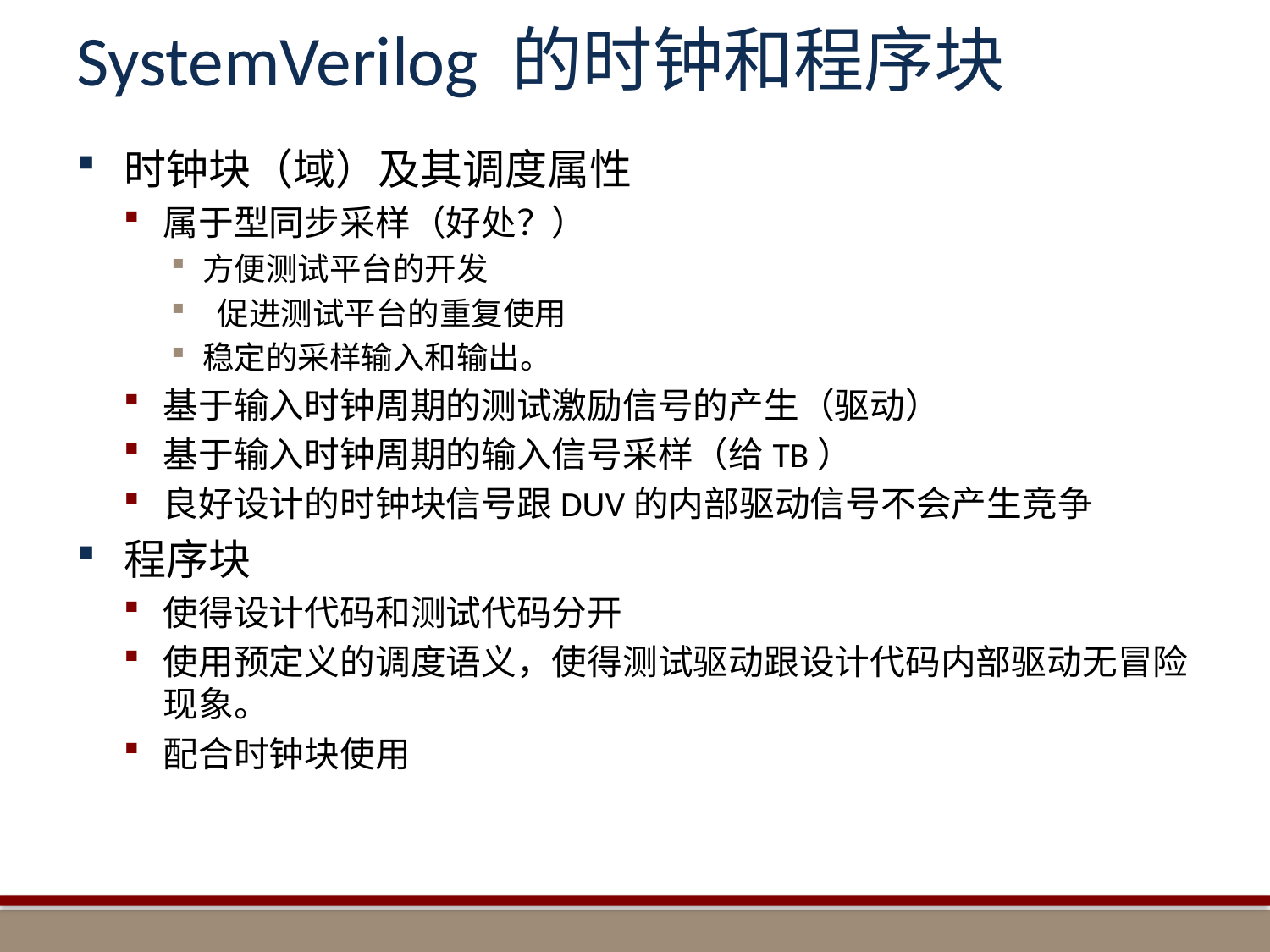

# SystemVerilog 的时钟和程序块
时钟块（域）及其调度属性
属于型同步采样（好处？）
方便测试平台的开发
 促进测试平台的重复使用
稳定的采样输入和输出。
基于输入时钟周期的测试激励信号的产生（驱动）
基于输入时钟周期的输入信号采样（给TB）
良好设计的时钟块信号跟DUV的内部驱动信号不会产生竞争
程序块
使得设计代码和测试代码分开
使用预定义的调度语义，使得测试驱动跟设计代码内部驱动无冒险现象。
配合时钟块使用